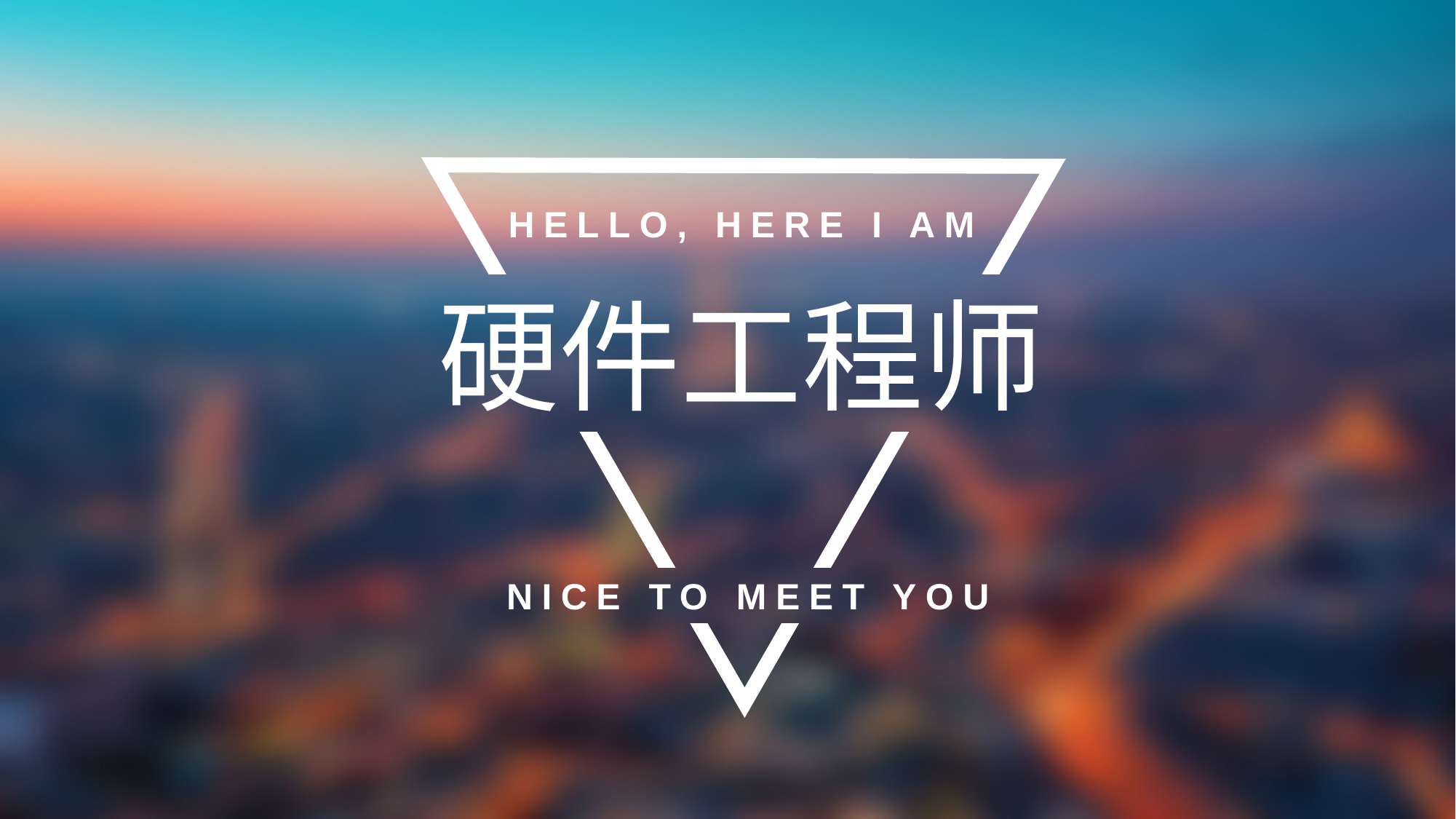

HELLO, HERE I AM
硬件工程师
NICE TO MEET YOU